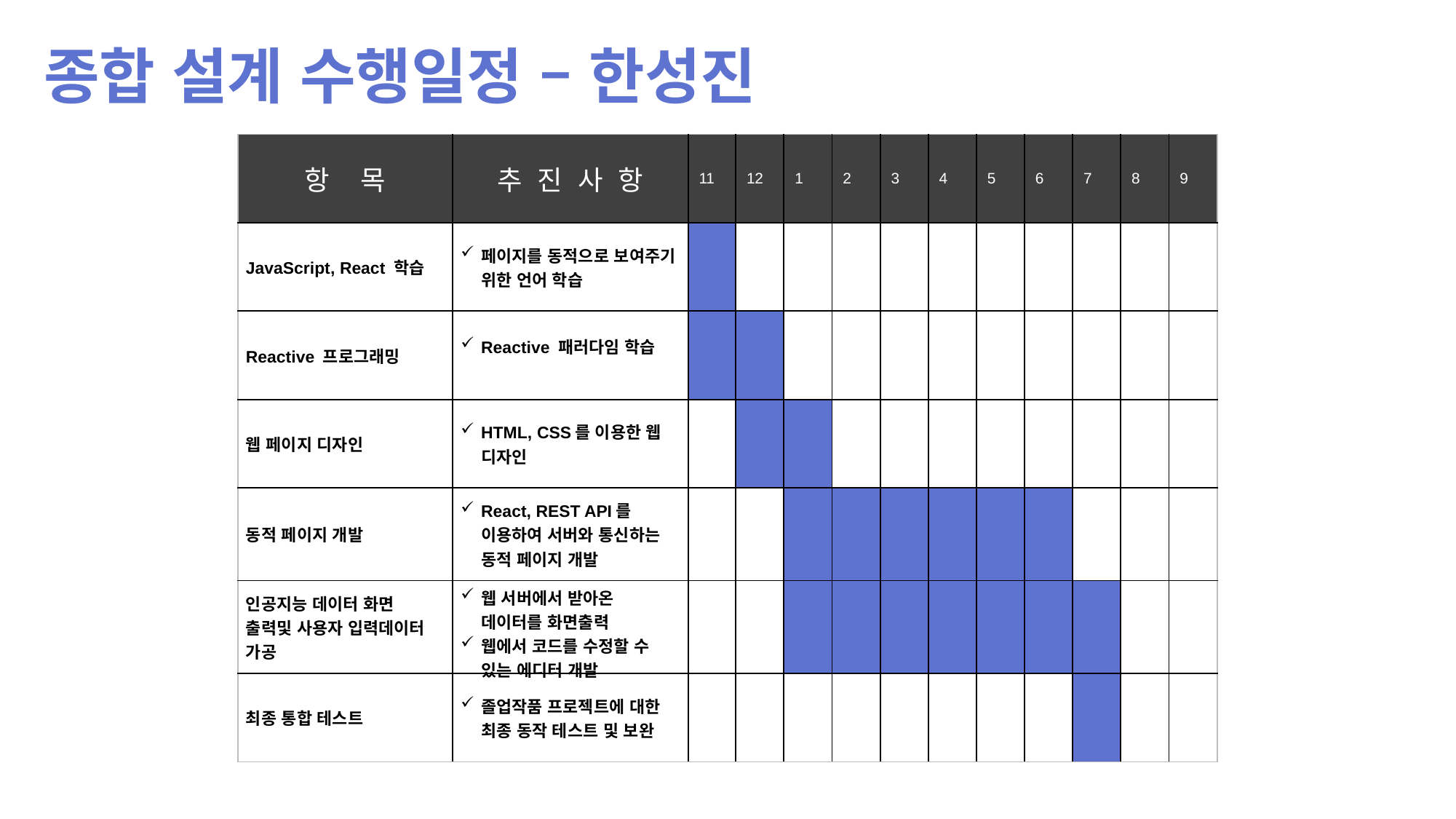

종합 설계 수행일정 – 한성진
| 항 목 | 추 진 사 항 | 11 | 12 | 1 | 2 | 3 | 4 | 5 | 6 | 7 | 8 | 9 |
| --- | --- | --- | --- | --- | --- | --- | --- | --- | --- | --- | --- | --- |
| JavaScript, React 학습 | 페이지를 동적으로 보여주기 위한 언어 학습 |  |  |  |  |  |  |  |  |  |  |  |
| Reactive 프로그래밍 | Reactive 패러다임 학습 |  |  |  |  |  |  |  |  |  |  |  |
| 웹 페이지 디자인 | HTML, CSS를 이용한 웹 디자인 |  |  |  |  |  |  |  |  |  |  |  |
| 동적 페이지 개발 | React, REST API를 이용하여 서버와 통신하는 동적 페이지 개발 |  |  |  |  |  |  |  |  |  |  |  |
| 인공지능 데이터 화면 출력및 사용자 입력데이터 가공 | 웹 서버에서 받아온 데이터를 화면출력 웹에서 코드를 수정할 수 있는 에디터 개발 |  |  |  |  |  |  |  |  |  |  |  |
| 최종 통합 테스트 | 졸업작품 프로젝트에 대한 최종 동작 테스트 및 보완 |  |  |  |  |  |  |  |  |  |  |  |